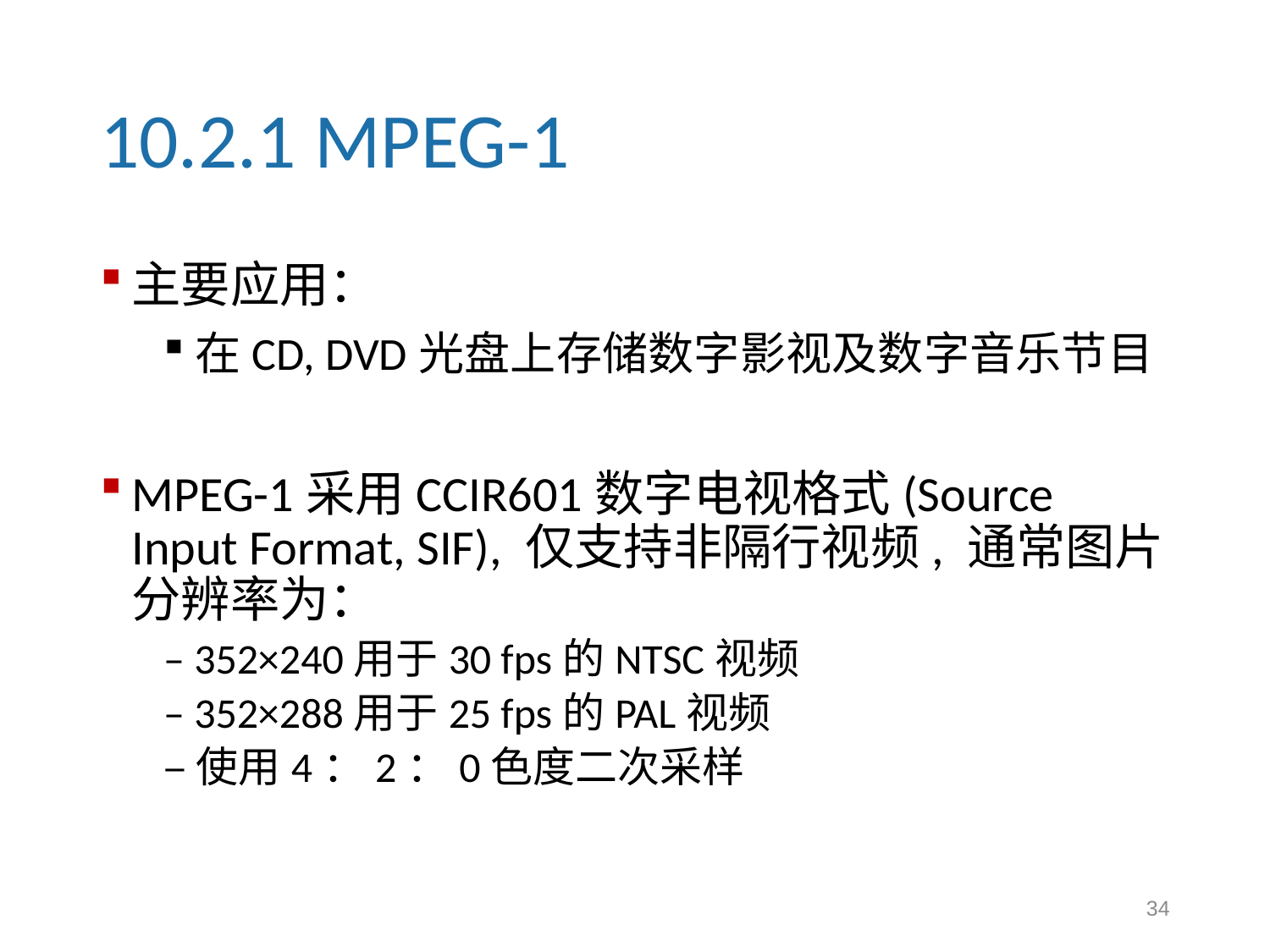

# 10.2.1 MPEG-1
主要应用：
在CD, DVD光盘上存储数字影视及数字音乐节目

MPEG-1采用CCIR601数字电视格式(Source Input Format, SIF), 仅支持非隔行视频, 通常图片分辨率为：
– 352×240用于30 fps的NTSC视频
– 352×288用于25 fps的PAL视频
–使用4：2：0色度二次采样
34